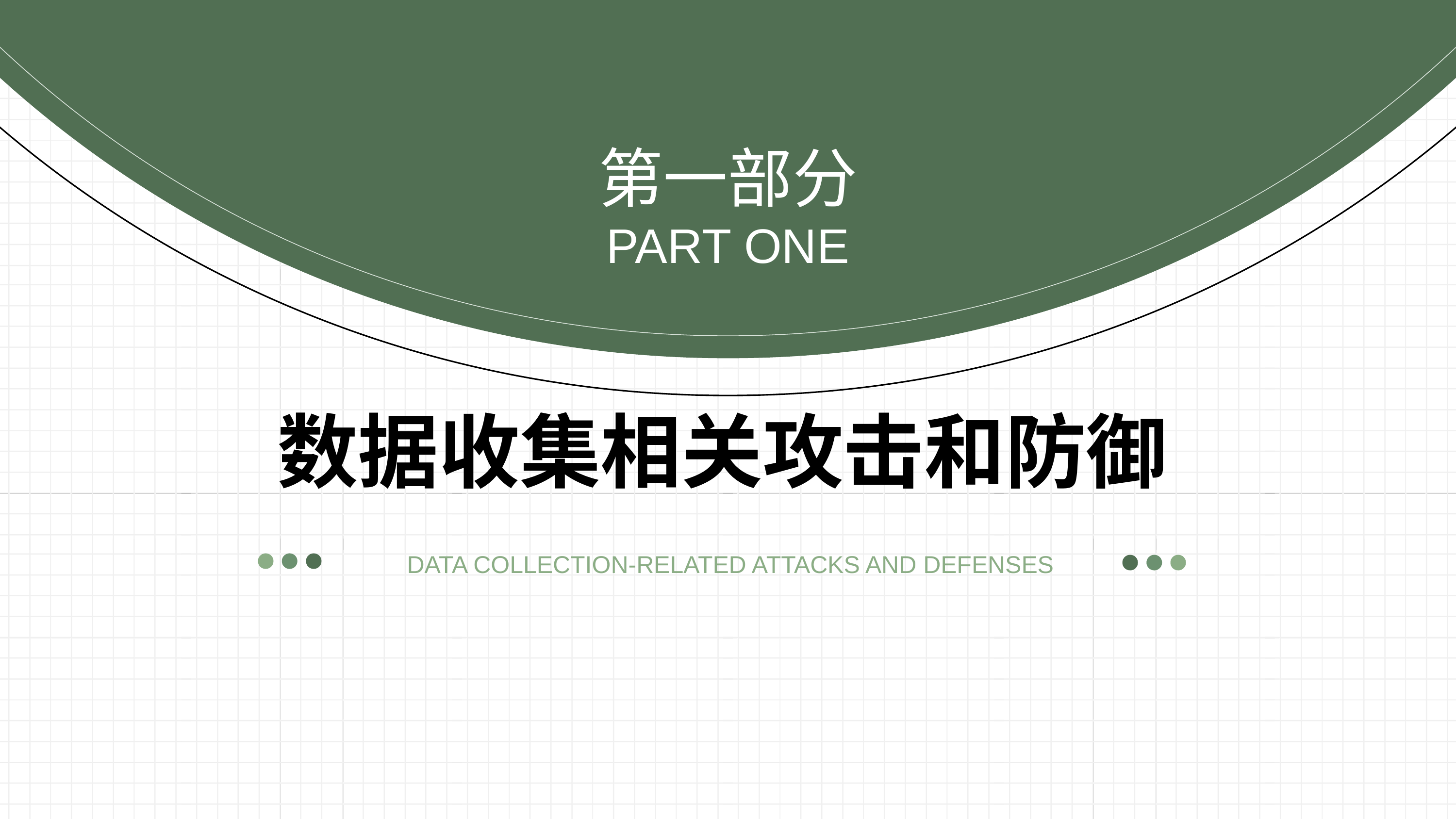

第一部分
PART ONE
数据收集相关攻击和防御
DATA COLLECTION-RELATED ATTACKS AND DEFENSES